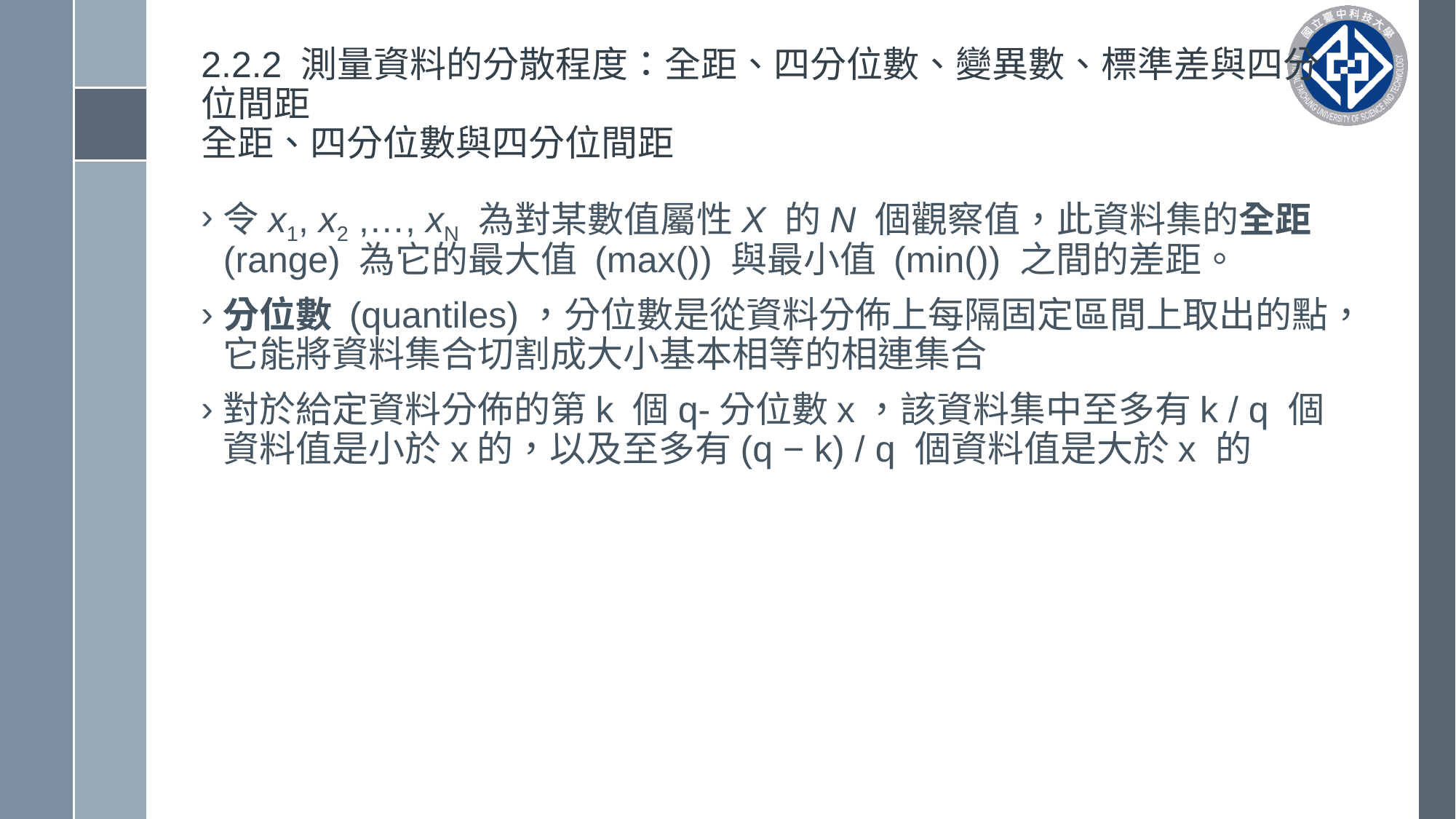

# 2.2.2 測量資料的分散程度：全距、四分位數、變異數、標準差與四分位間距 全距、四分位數與四分位間距
令x1, x2 ,…, xN 為對某數值屬性X 的N 個觀察值，此資料集的全距(range) 為它的最大值 (max()) 與最小值 (min()) 之間的差距。
分位數 (quantiles)，分位數是從資料分佈上每隔固定區間上取出的點，它能將資料集合切割成大小基本相等的相連集合
對於給定資料分佈的第k 個q-分位數x，該資料集中至多有k / q 個資料值是小於x的，以及至多有(q − k) / q 個資料值是大於x 的